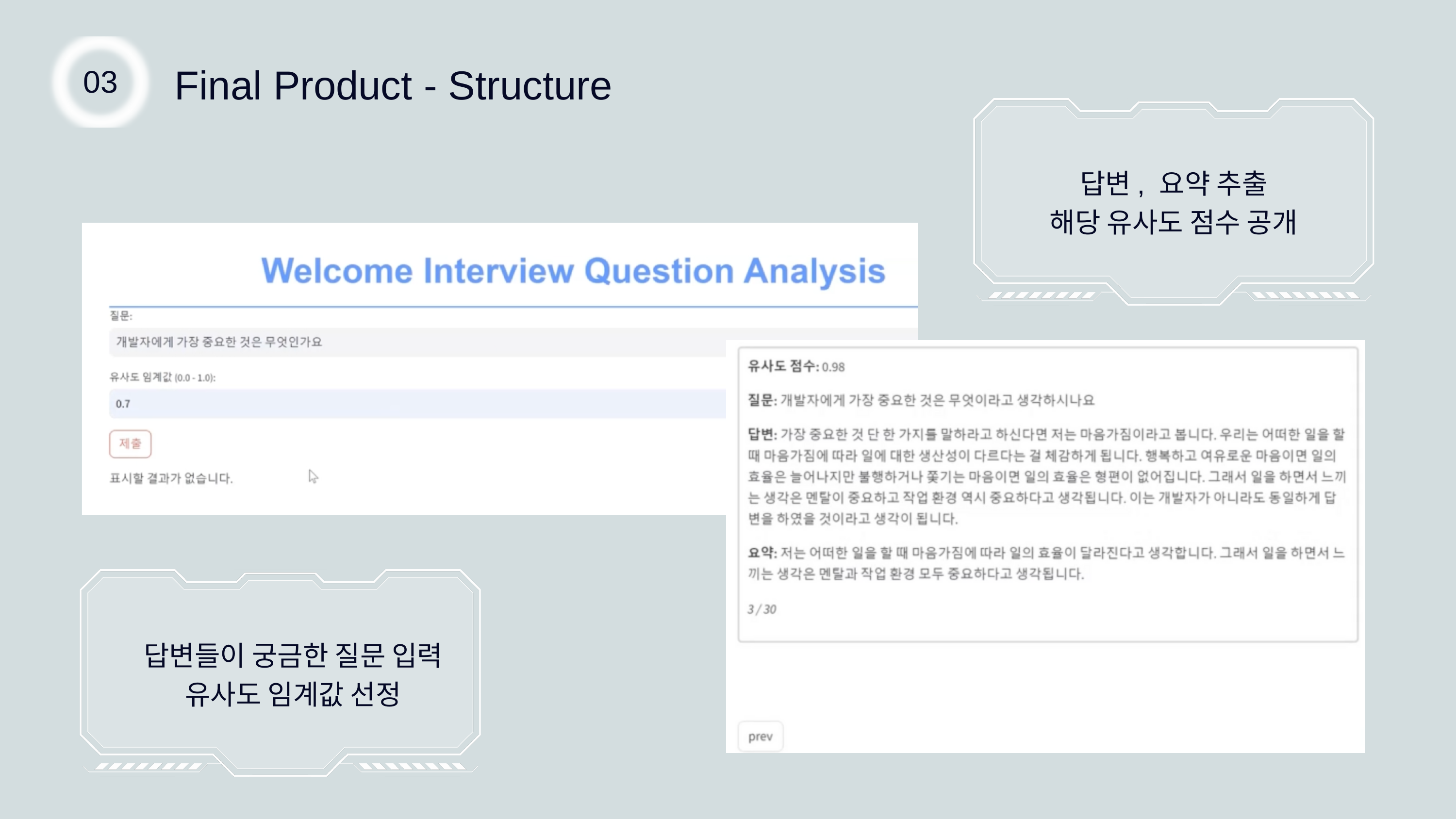

Final Product - Structure
03

답변, 요약 추출
해당 유사도 점수 공개

답변들이 궁금한 질문 입력
유사도 임계값 선정